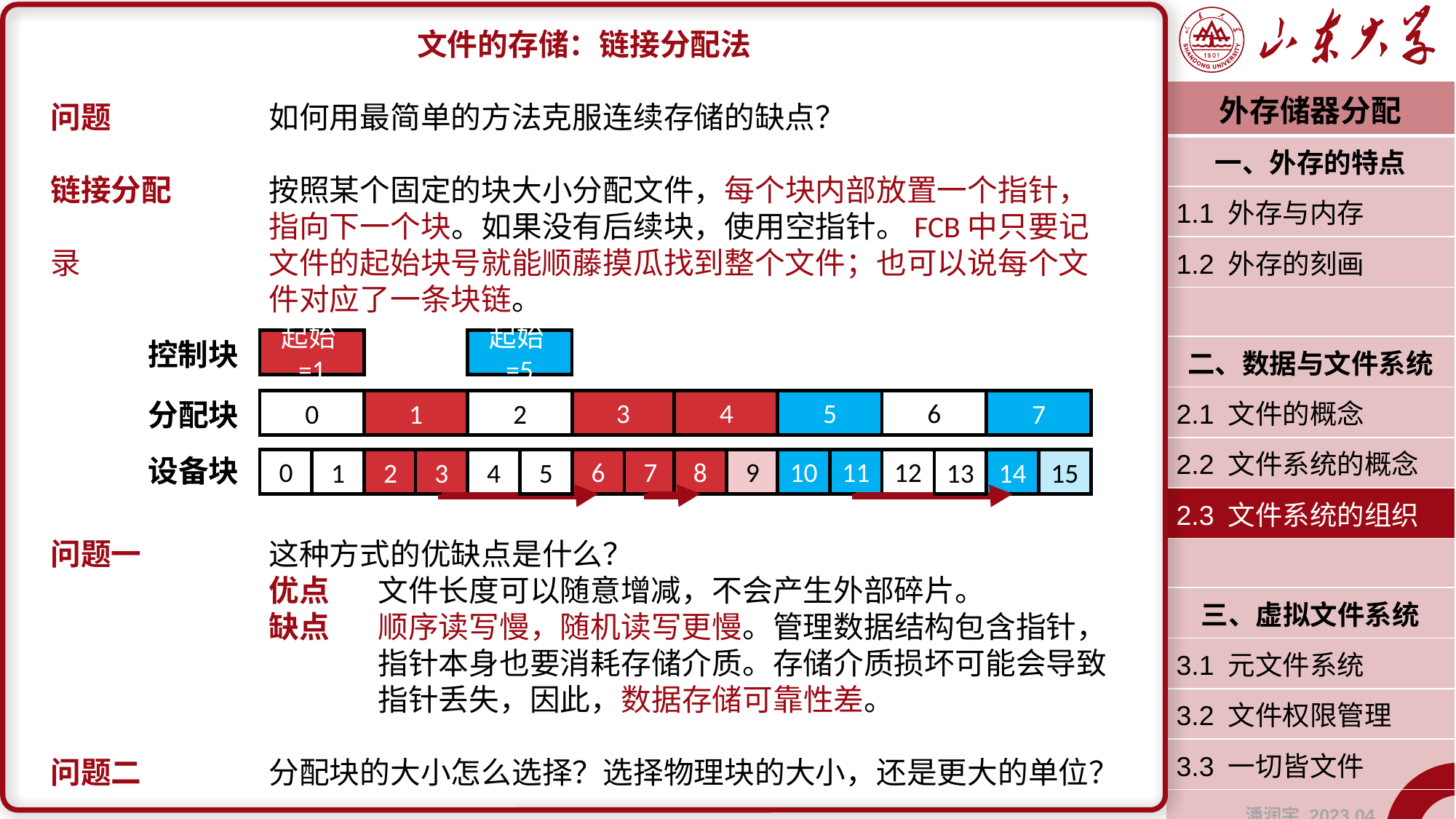

文件的存储：链接分配法

问题		如何用最简单的方法克服连续存储的缺点？

链接分配	按照某个固定的块大小分配文件，每个块内部放置一个指针，		指向下一个块。如果没有后续块，使用空指针。FCB中只要记录		文件的起始块号就能顺藤摸瓜找到整个文件；也可以说每个文		件对应了一条块链。

问题一		这种方式的优缺点是什么？
		优点	文件长度可以随意增减，不会产生外部碎片。
		缺点	顺序读写慢，随机读写更慢。管理数据结构包含指针，			指针本身也要消耗存储介质。存储介质损坏可能会导致			指针丢失，因此，数据存储可靠性差。

问题二		分配块的大小怎么选择？选择物理块的大小，还是更大的单位？
| 外存储器分配 |
| --- |
| 一、外存的特点 |
| 1.1 外存与内存 |
| 1.2 外存的刻画 |
|  |
| 二、数据与文件系统 |
| 2.1 文件的概念 |
| 2.2 文件系统的概念 |
| 2.3 文件系统的组织 |
|  |
| 三、虚拟文件系统 |
| 3.1 元文件系统 |
| 3.2 文件权限管理 |
| 3.3 一切皆文件 |
| 潘润宇 2023.04 |
控制块
起始=1
起始=5
分配块
3
4
5
6
0
1
2
7
设备块
6
7
8
9
10
11
12
0
1
2
3
4
5
13
14
15